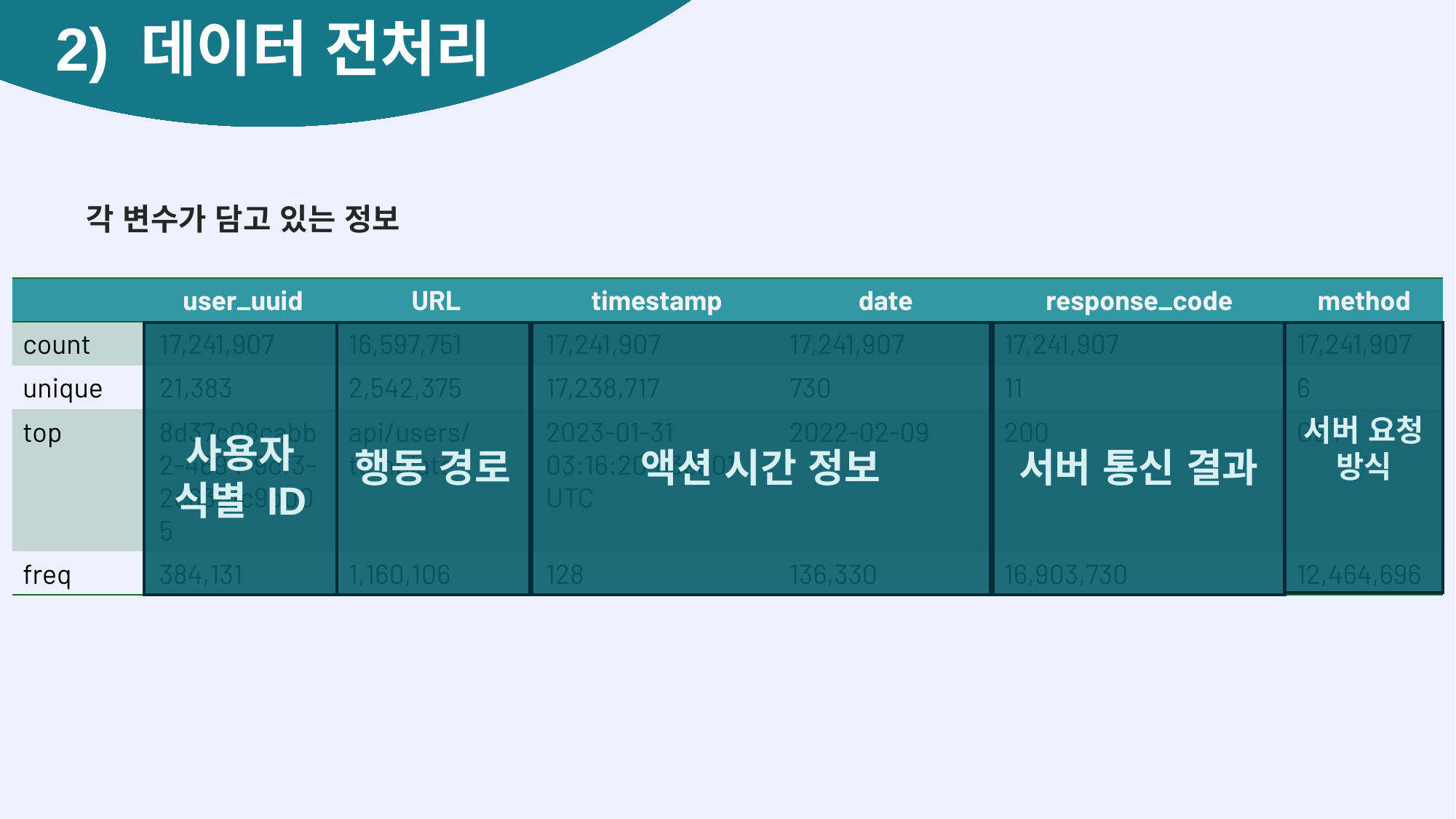

3) 퍼널 분석
2) 데이터 전처리
2) 데이터 전처리
각 변수가 담고 있는 정보
|  | user\_uuid | URL | timestamp | date | response\_code | method |
| --- | --- | --- | --- | --- | --- | --- |
| count | 17,241,907 | 16,597,751 | 17,241,907 | 17,241,907 | 17,241,907 | 17,241,907 |
| unique | 21,383 | 2,542,375 | 17,238,717 | 730 | 11 | 6 |
| top | 8d37c08cabb2-4694-9cf3-2c630fc9b005 | api/users/template | 2023-01-31 03:16:20.639901 UTC | 2022-02-09 | 200 | GET |
| freq | 384,131 | 1,160,106 | 128 | 136,330 | 16,903,730 | 12,464,696 |

사용자 식별 ID

행동 경로

액션 시간 정보

서버 통신 결과

서버 요청 방식